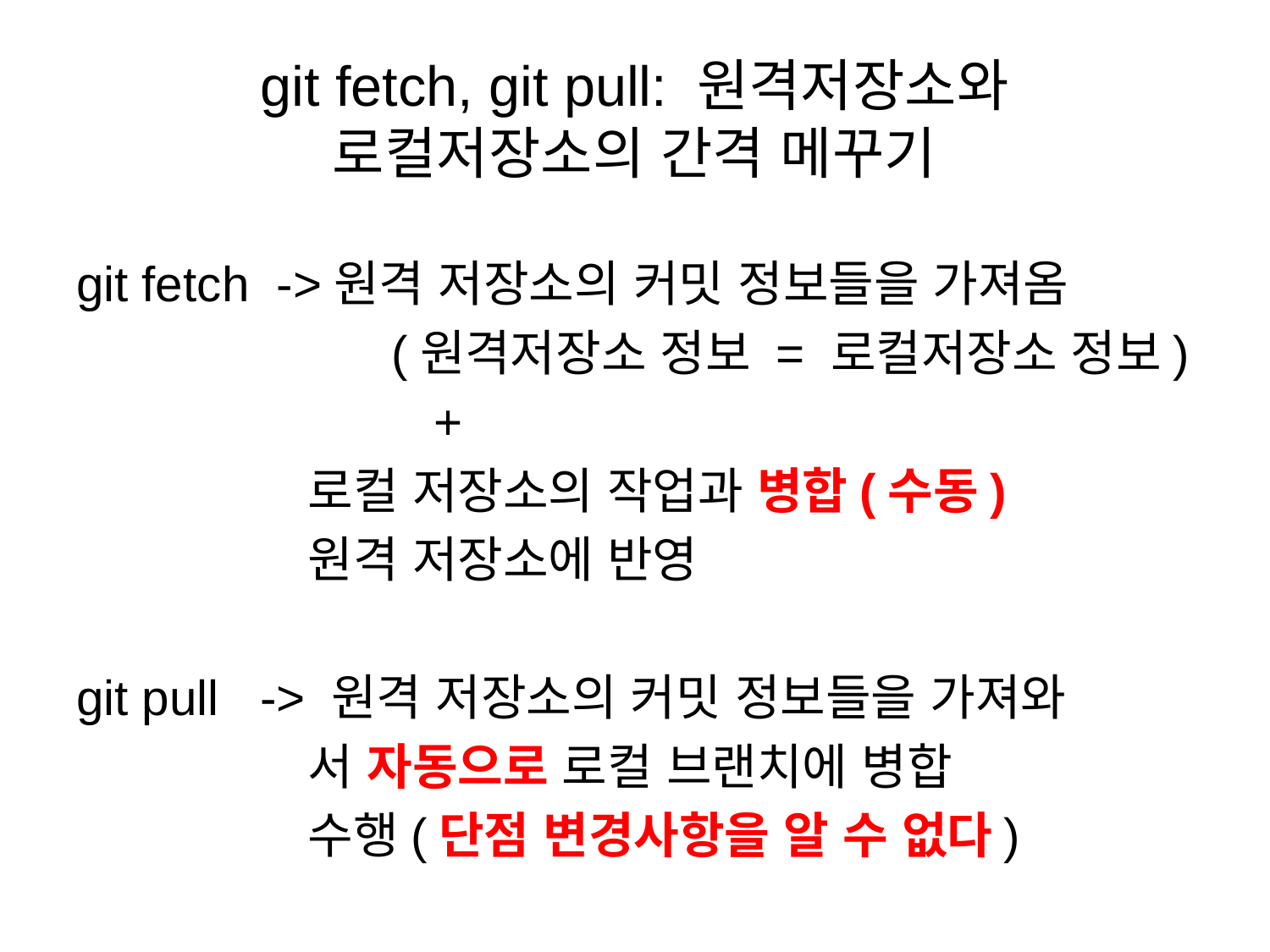

# git fetch, git pull: 원격저장소와 로컬저장소의 간격 메꾸기
git fetch  ->원격 저장소의 커밋 정보들을 가져옴
			 (원격저장소 정보 = 로컬저장소 정보)
                          +
                로컬 저장소의 작업과 병합(수동)
                원격 저장소에 반영

git pull   -> 원격 저장소의 커밋 정보들을 가져와
                서 자동으로 로컬 브랜치에 병합
                수행(단점 변경사항을 알 수 없다)